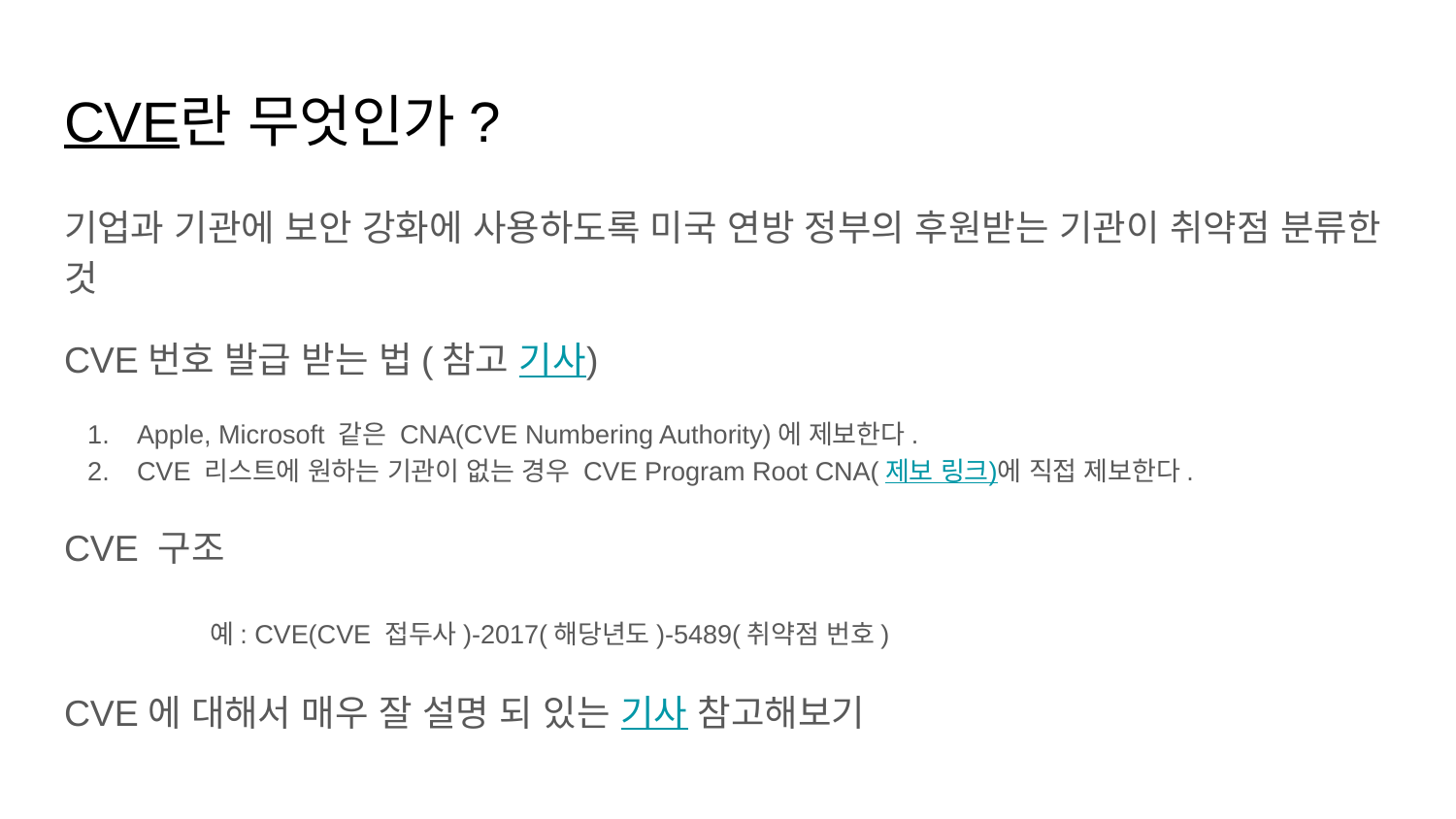

# CVE란 무엇인가?
기업과 기관에 보안 강화에 사용하도록 미국 연방 정부의 후원받는 기관이 취약점 분류한 것
CVE번호 발급 받는 법(참고 기사)
Apple, Microsoft 같은 CNA(CVE Numbering Authority)에 제보한다.
CVE 리스트에 원하는 기관이 없는 경우 CVE Program Root CNA(제보 링크)에 직접 제보한다.
CVE 구조
	예: CVE(CVE 접두사)-2017(해당년도)-5489(취약점 번호)
CVE에 대해서 매우 잘 설명 되 있는 기사 참고해보기